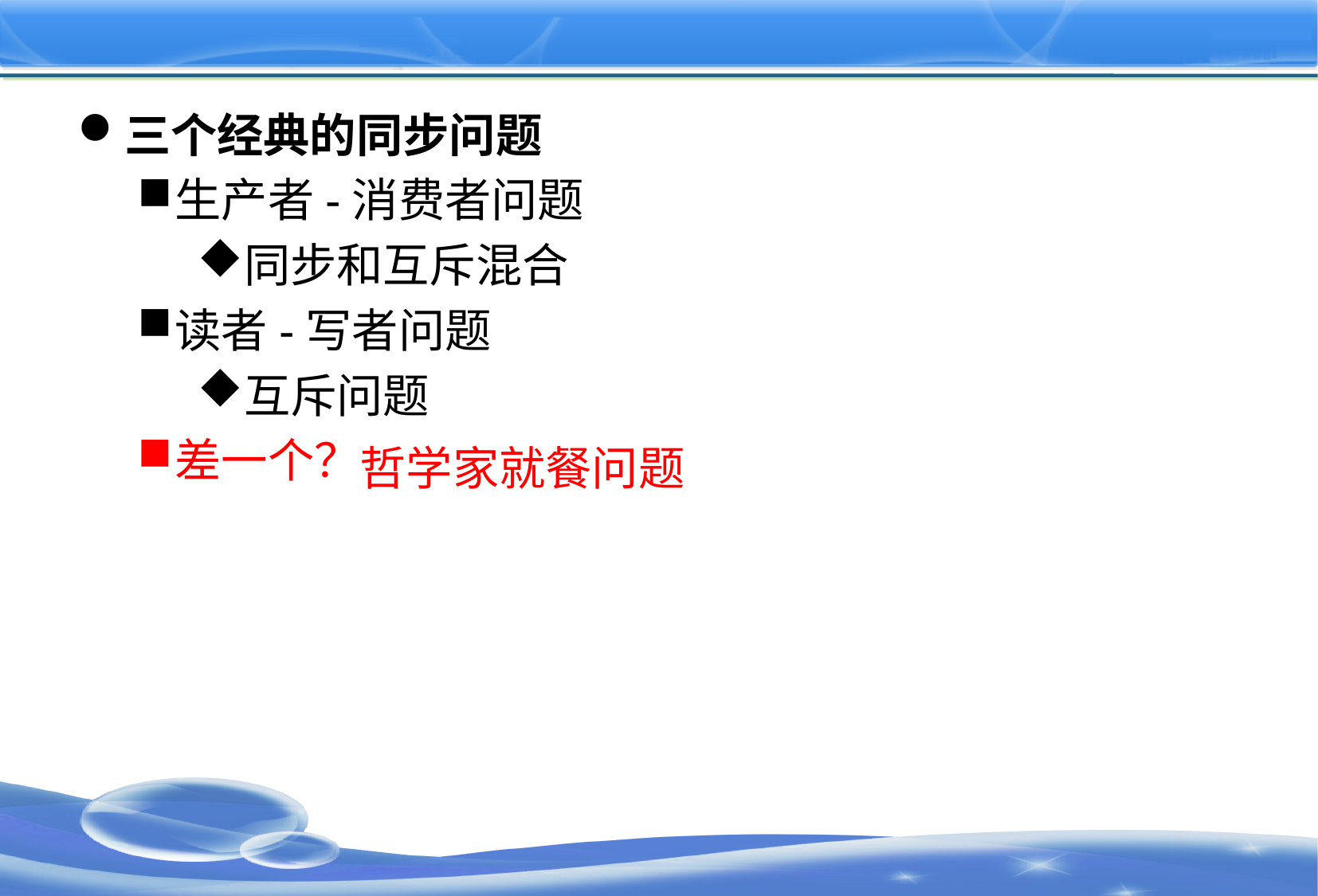

#
三个经典的同步问题
生产者-消费者问题
同步和互斥混合
读者-写者问题
互斥问题
差一个？
哲学家就餐问题